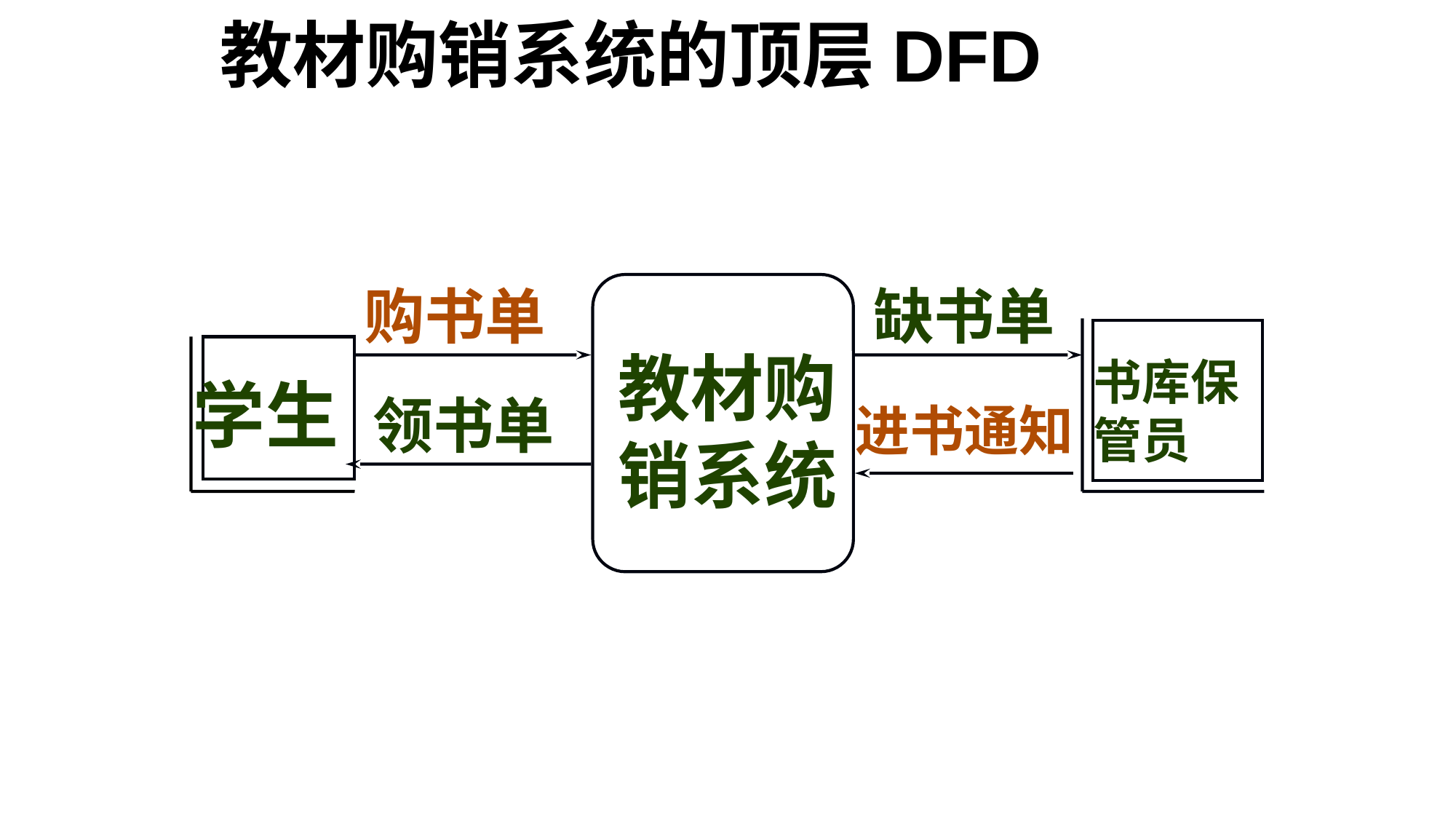

# 教材购销系统的顶层DFD
购书单
缺书单

教材购销系统
书库保
管员

学生
领书单
进书通知